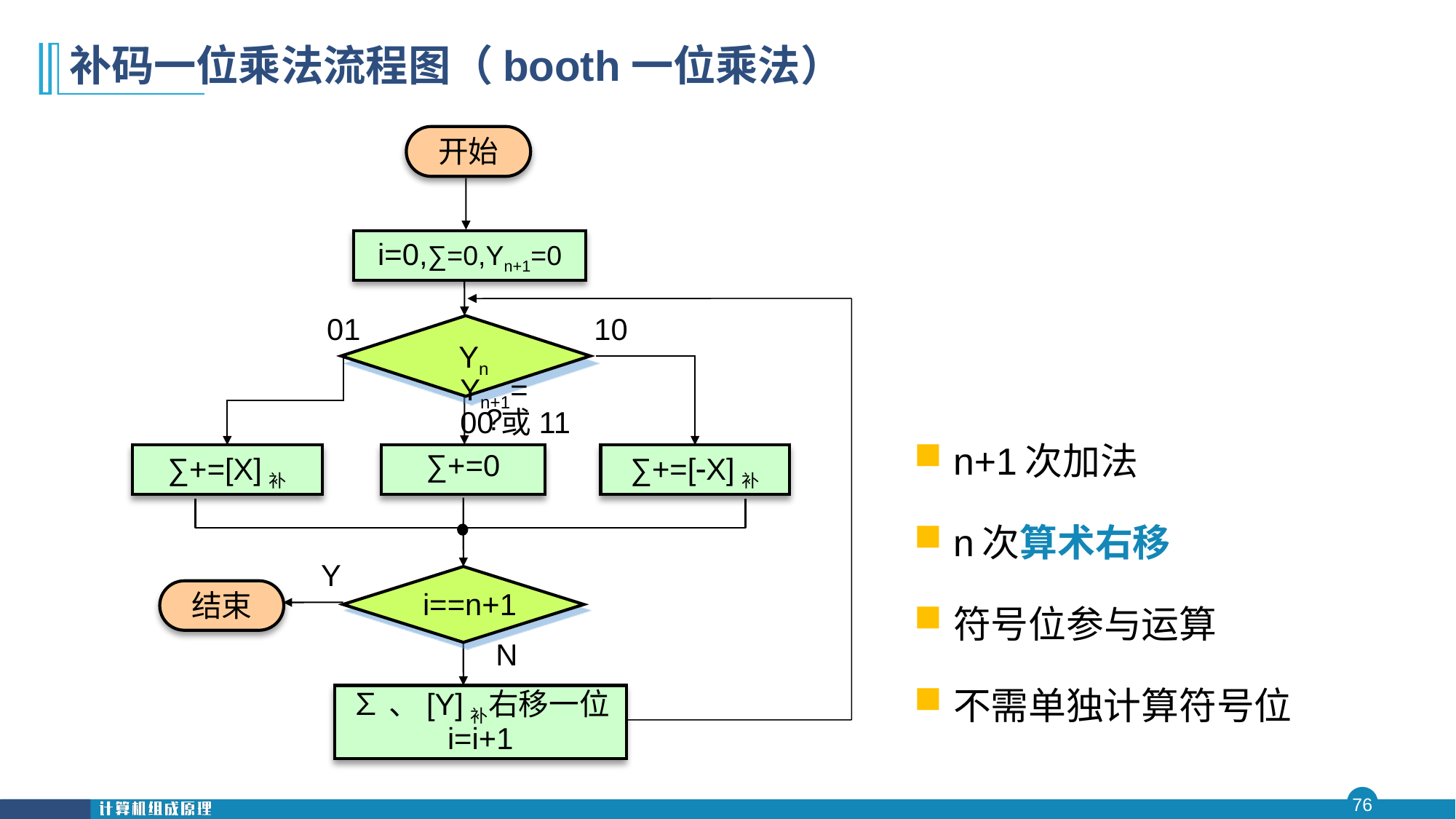

# 补码一位乘法流程图（booth一位乘法）
开始

i=0,∑=0,Yn+1=0

Yn Yn+1=?
10
01

n+1次加法
n次算术右移
符号位参与运算
不需单独计算符号位
00或11
∑+=[X]补
∑+=0
∑+=[−X]补

Y

i==n+1
结束

N
∑、[Y]补右移一位
i=i+1